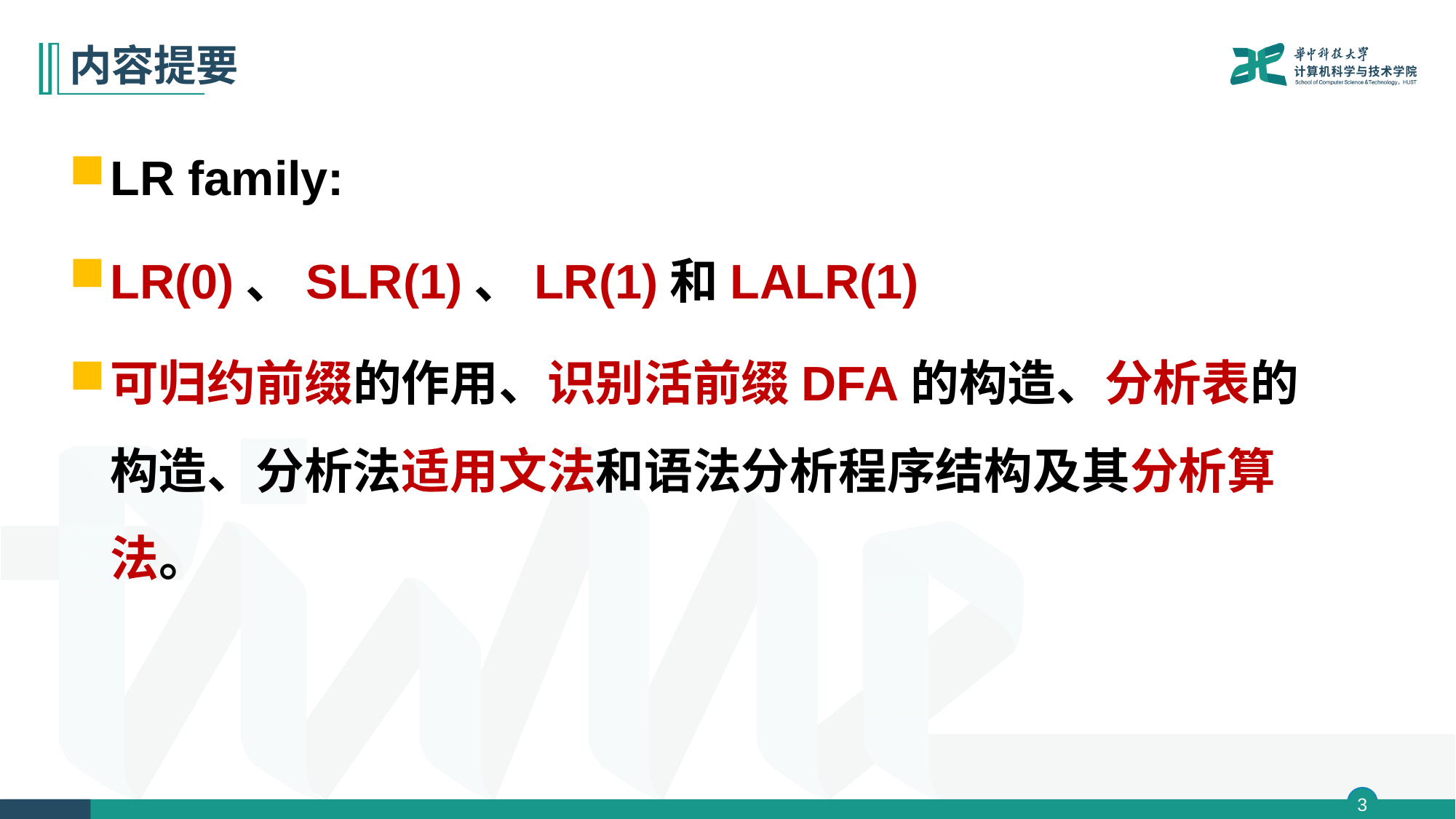

# 内容提要
LR family:
LR(0)、SLR(1)、LR(1)和LALR(1)
可归约前缀的作用、识别活前缀DFA的构造、分析表的构造、分析法适用文法和语法分析程序结构及其分析算法。